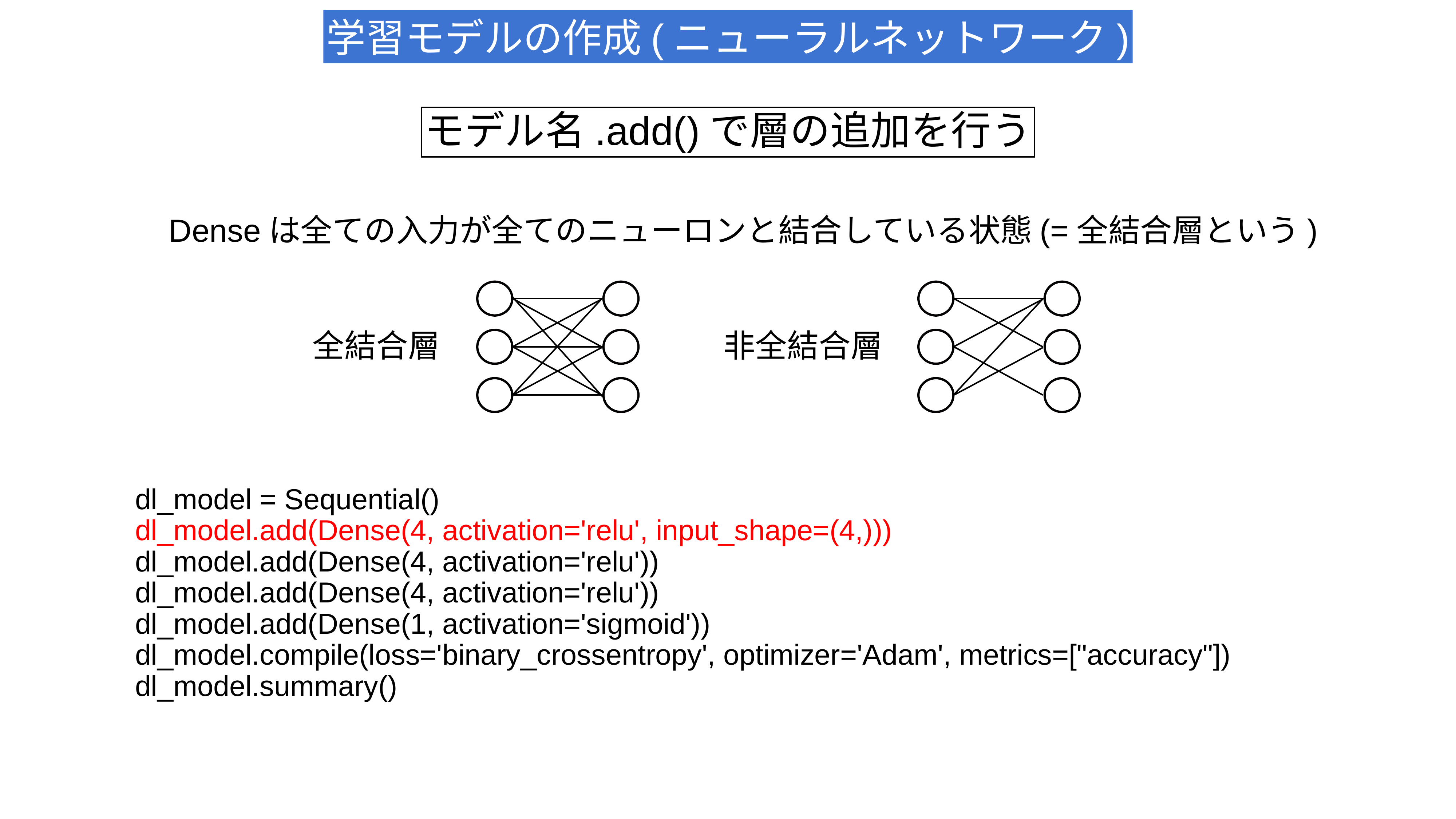

学習モデルの作成(ニューラルネットワーク)
モデル名.add()で層の追加を行う
Denseは全ての入力が全てのニューロンと結合している状態(=全結合層という)

全結合層
非全結合層
dl_model = Sequential()
dl_model.add(Dense(4, activation='relu', input_shape=(4,)))
dl_model.add(Dense(4, activation='relu'))
dl_model.add(Dense(4, activation='relu'))
dl_model.add(Dense(1, activation='sigmoid'))
dl_model.compile(loss='binary_crossentropy', optimizer='Adam', metrics=["accuracy"])
dl_model.summary()